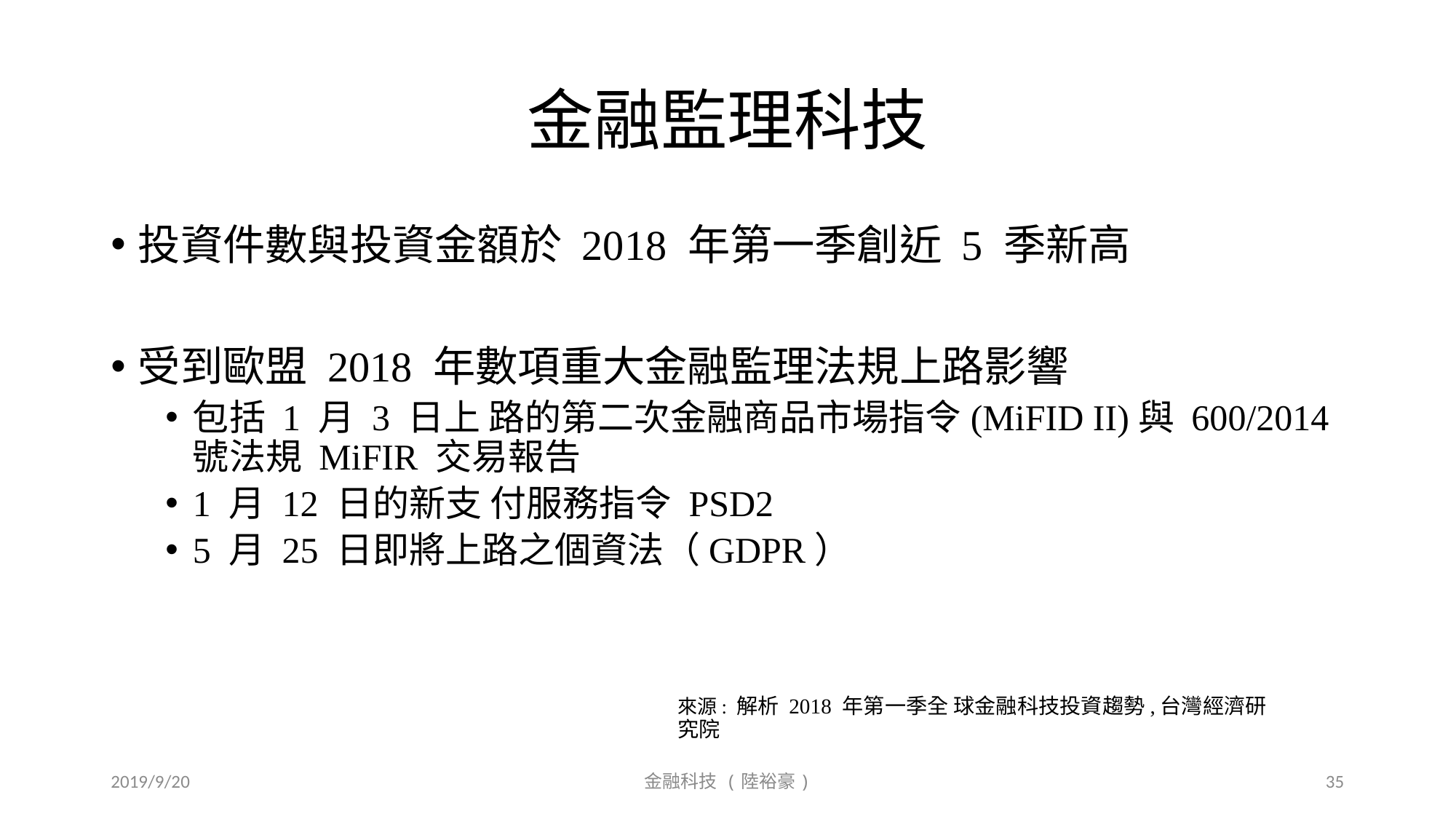

# 金融監理科技
投資件數與投資金額於 2018 年第一季創近 5 季新高

受到歐盟 2018 年數項重大金融監理法規上路影響
包括 1 月 3 日上 路的第二次金融商品市場指令(MiFID II)與 600/2014 號法規 MiFIR 交易報告
1 月 12 日的新支 付服務指令 PSD2
5 月 25 日即將上路之個資法（GDPR）
來源: 解析 2018 年第一季全 球金融科技投資趨勢,台灣經濟研究院
2019/9/20
金融科技 (陸裕豪)
35